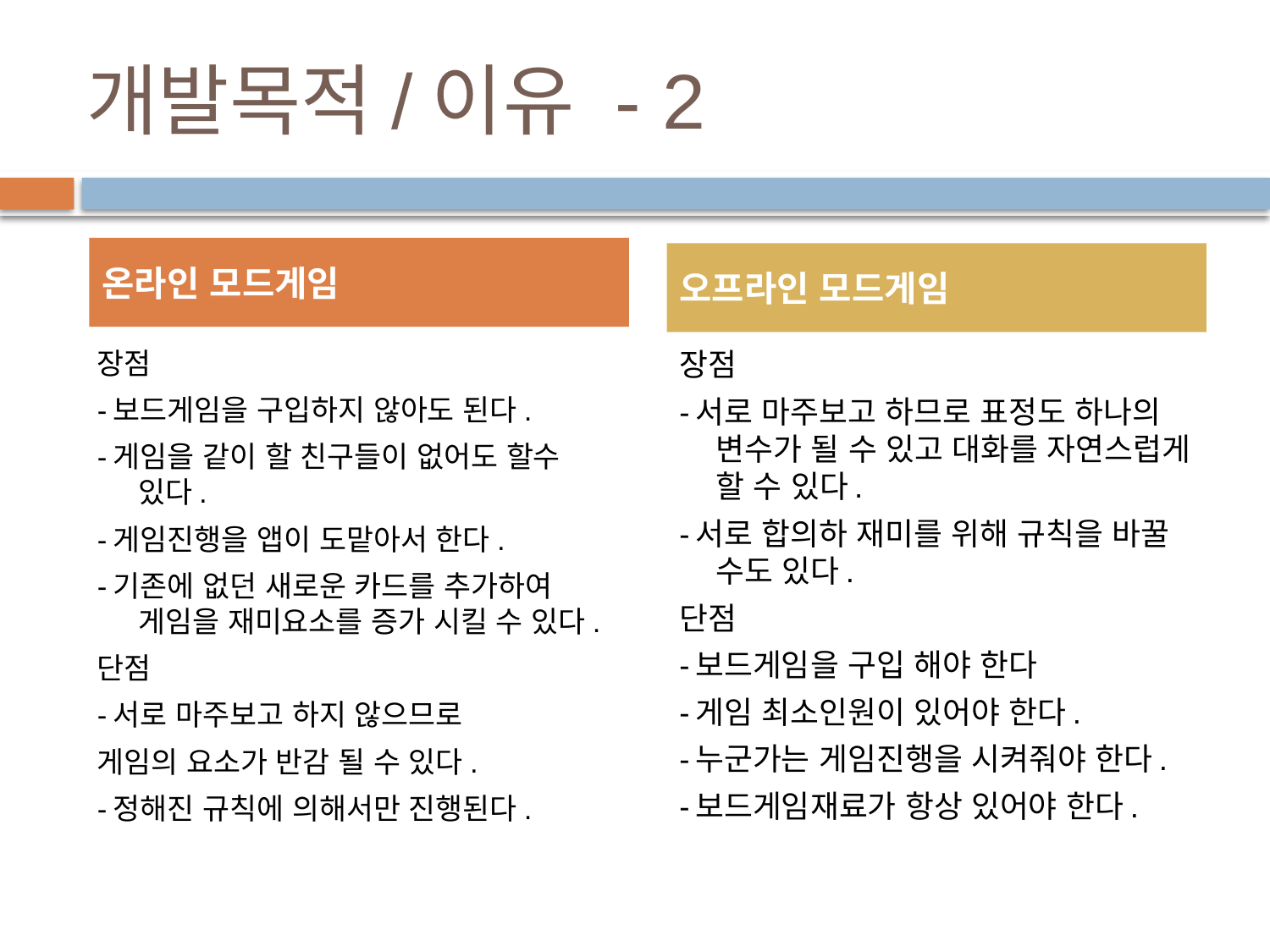

# 개발목적/이유 - 2
온라인 모드게임
오프라인 모드게임
장점
-보드게임을 구입하지 않아도 된다.
-게임을 같이 할 친구들이 없어도 할수 있다.
-게임진행을 앱이 도맡아서 한다.
-기존에 없던 새로운 카드를 추가하여 게임을 재미요소를 증가 시킬 수 있다.
단점
-서로 마주보고 하지 않으므로
게임의 요소가 반감 될 수 있다.
-정해진 규칙에 의해서만 진행된다.
장점
-서로 마주보고 하므로 표정도 하나의 변수가 될 수 있고 대화를 자연스럽게 할 수 있다.
-서로 합의하 재미를 위해 규칙을 바꿀 수도 있다.
단점
-보드게임을 구입 해야 한다
-게임 최소인원이 있어야 한다.
-누군가는 게임진행을 시켜줘야 한다.
-보드게임재료가 항상 있어야 한다.